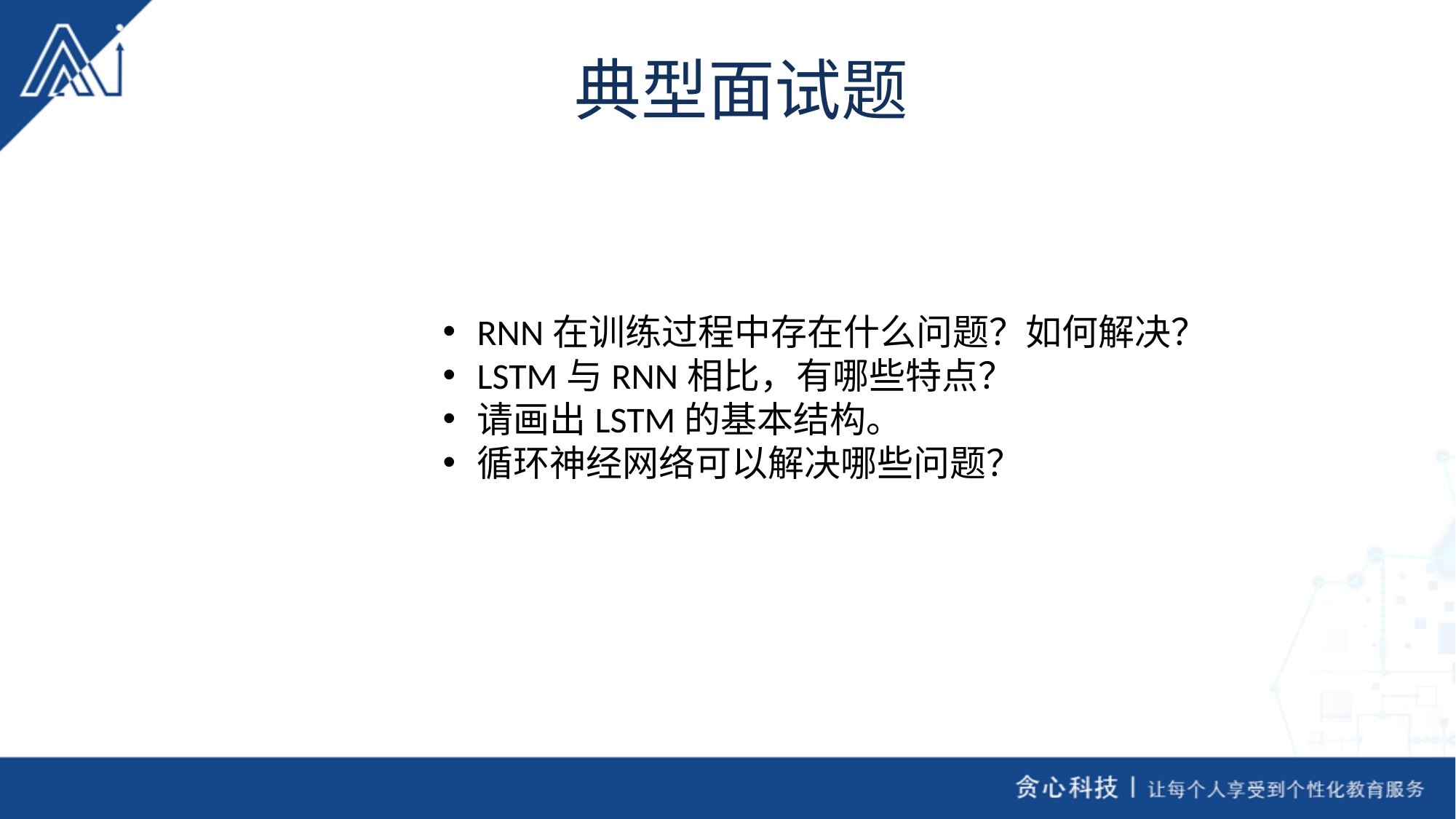

典型面试题
RNN在训练过程中存在什么问题？如何解决？
LSTM与RNN相比，有哪些特点？
请画出LSTM的基本结构。
循环神经网络可以解决哪些问题？